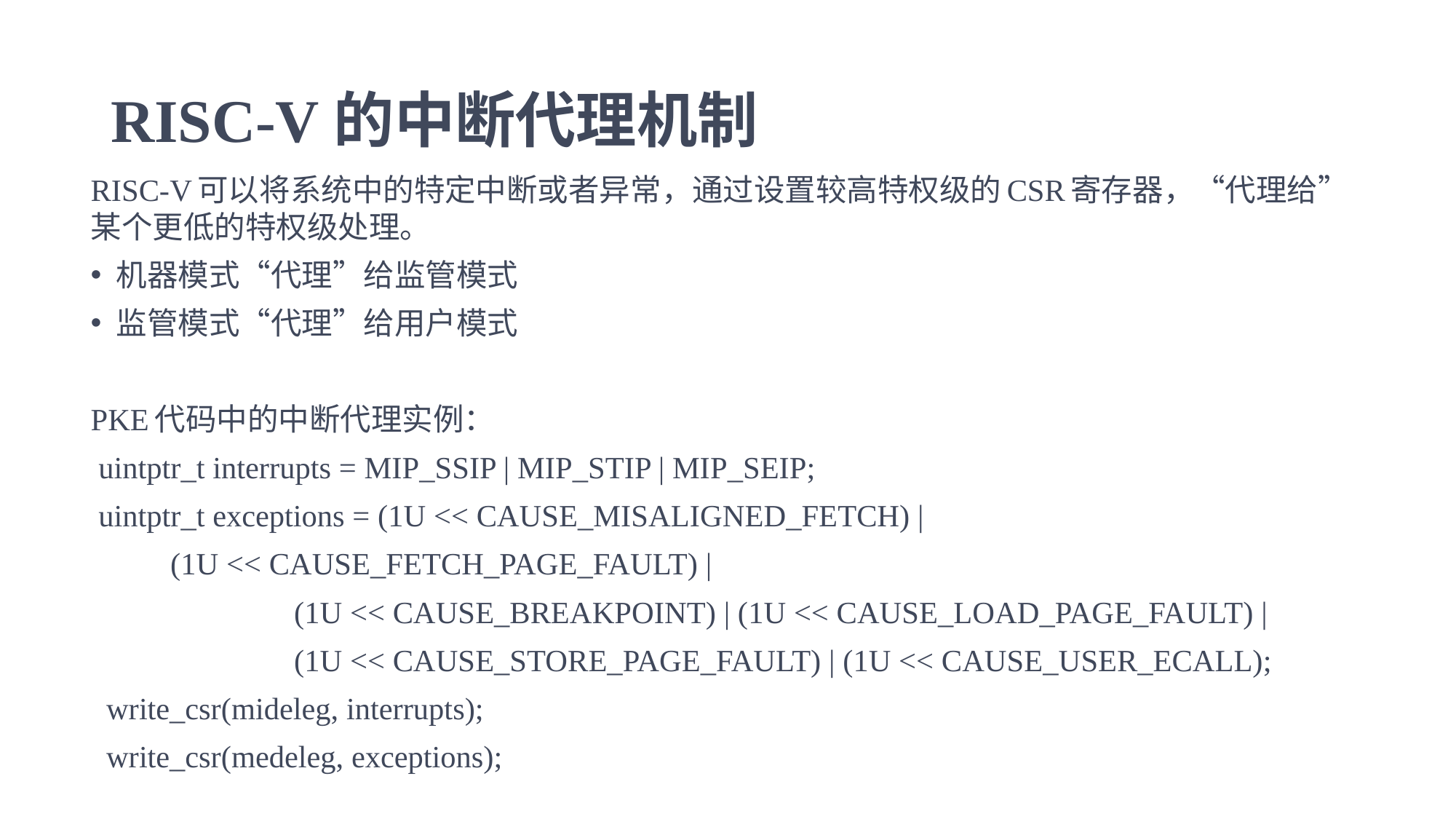

# RISC-V的中断代理机制
RISC-V可以将系统中的特定中断或者异常，通过设置较高特权级的CSR寄存器，“代理给”某个更低的特权级处理。
机器模式“代理”给监管模式
监管模式“代理”给用户模式

PKE代码中的中断代理实例：
 uintptr_t interrupts = MIP_SSIP | MIP_STIP | MIP_SEIP;
 uintptr_t exceptions = (1U << CAUSE_MISALIGNED_FETCH) |
		(1U << CAUSE_FETCH_PAGE_FAULT) |
                          (1U << CAUSE_BREAKPOINT) | (1U << CAUSE_LOAD_PAGE_FAULT) |
                          (1U << CAUSE_STORE_PAGE_FAULT) | (1U << CAUSE_USER_ECALL);
  write_csr(mideleg, interrupts);
  write_csr(medeleg, exceptions);